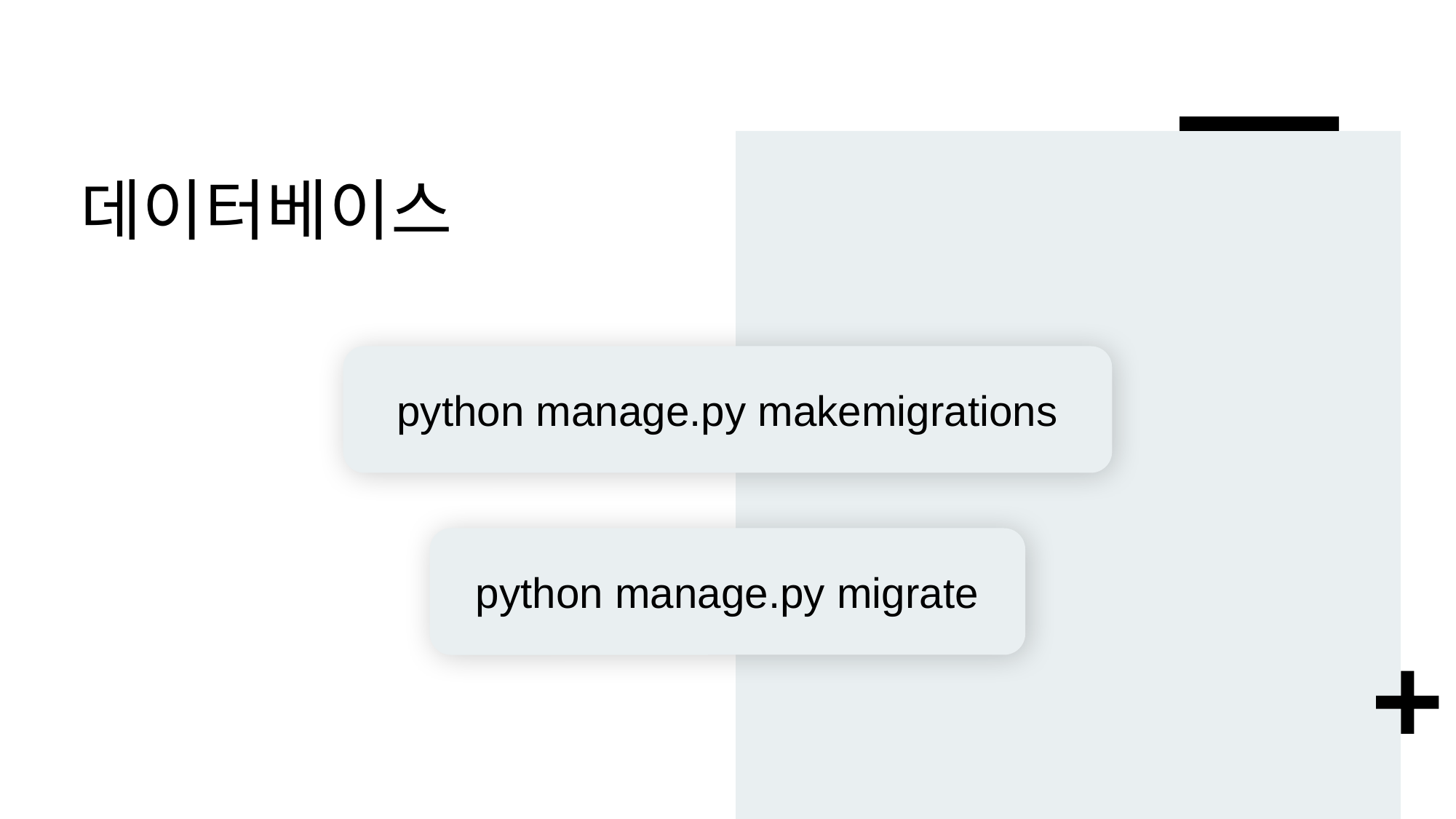

# 데이터베이스
python manage.py makemigrations
python manage.py migrate